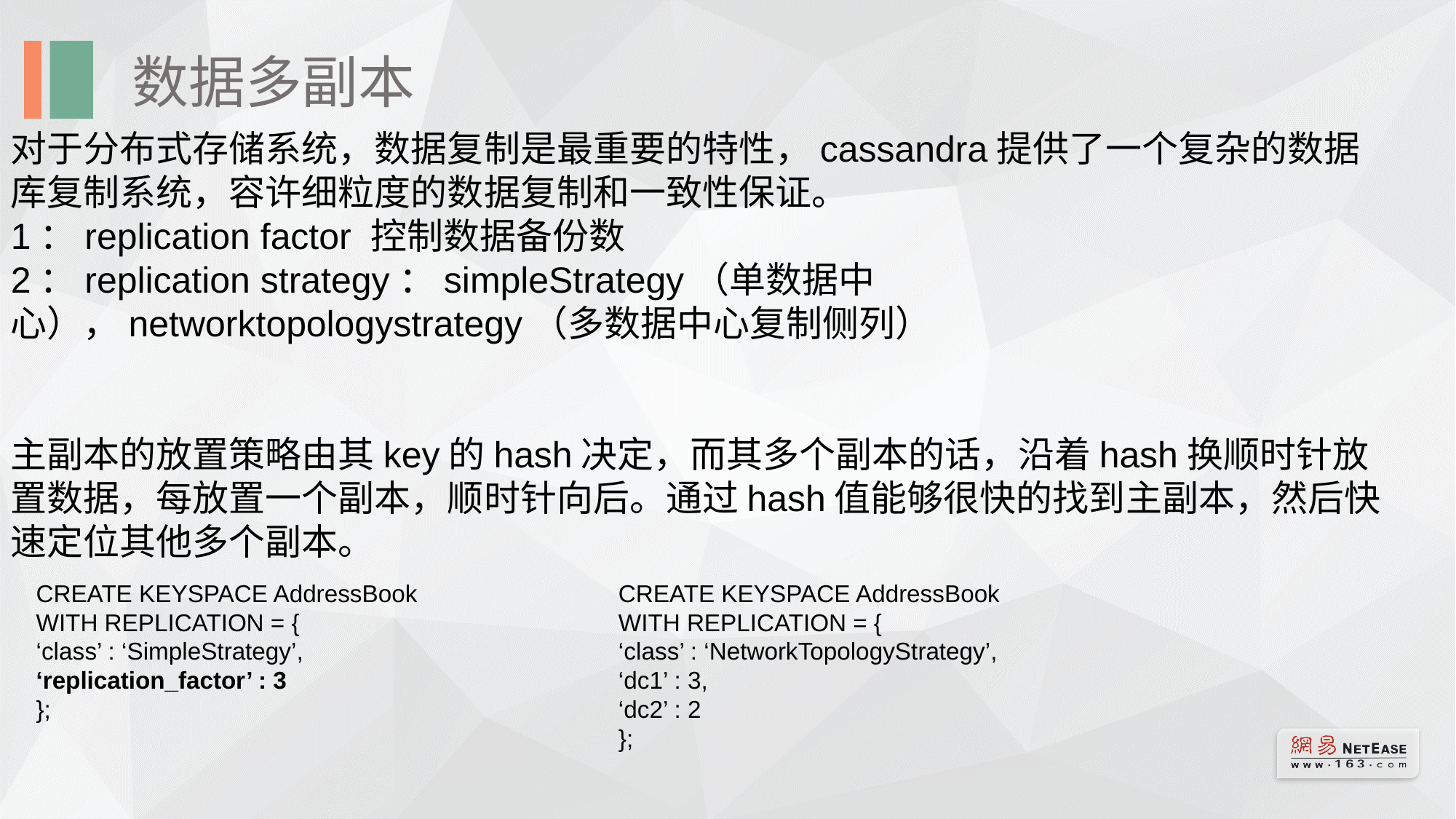

数据多副本
对于分布式存储系统，数据复制是最重要的特性，cassandra提供了一个复杂的数据库复制系统，容许细粒度的数据复制和一致性保证。
1：replication factor 控制数据备份数
2：replication strategy：simpleStrategy（单数据中心），networktopologystrategy（多数据中心复制侧列）

主副本的放置策略由其key的hash决定，而其多个副本的话，沿着hash换顺时针放置数据，每放置一个副本，顺时针向后。通过hash值能够很快的找到主副本，然后快速定位其他多个副本。
CREATE KEYSPACE AddressBook
WITH REPLICATION = {
‘class’ : ‘SimpleStrategy’,
‘replication_factor’ : 3
};
CREATE KEYSPACE AddressBook
WITH REPLICATION = {
‘class’ : ‘NetworkTopologyStrategy’,
‘dc1’ : 3,
‘dc2’ : 2
};